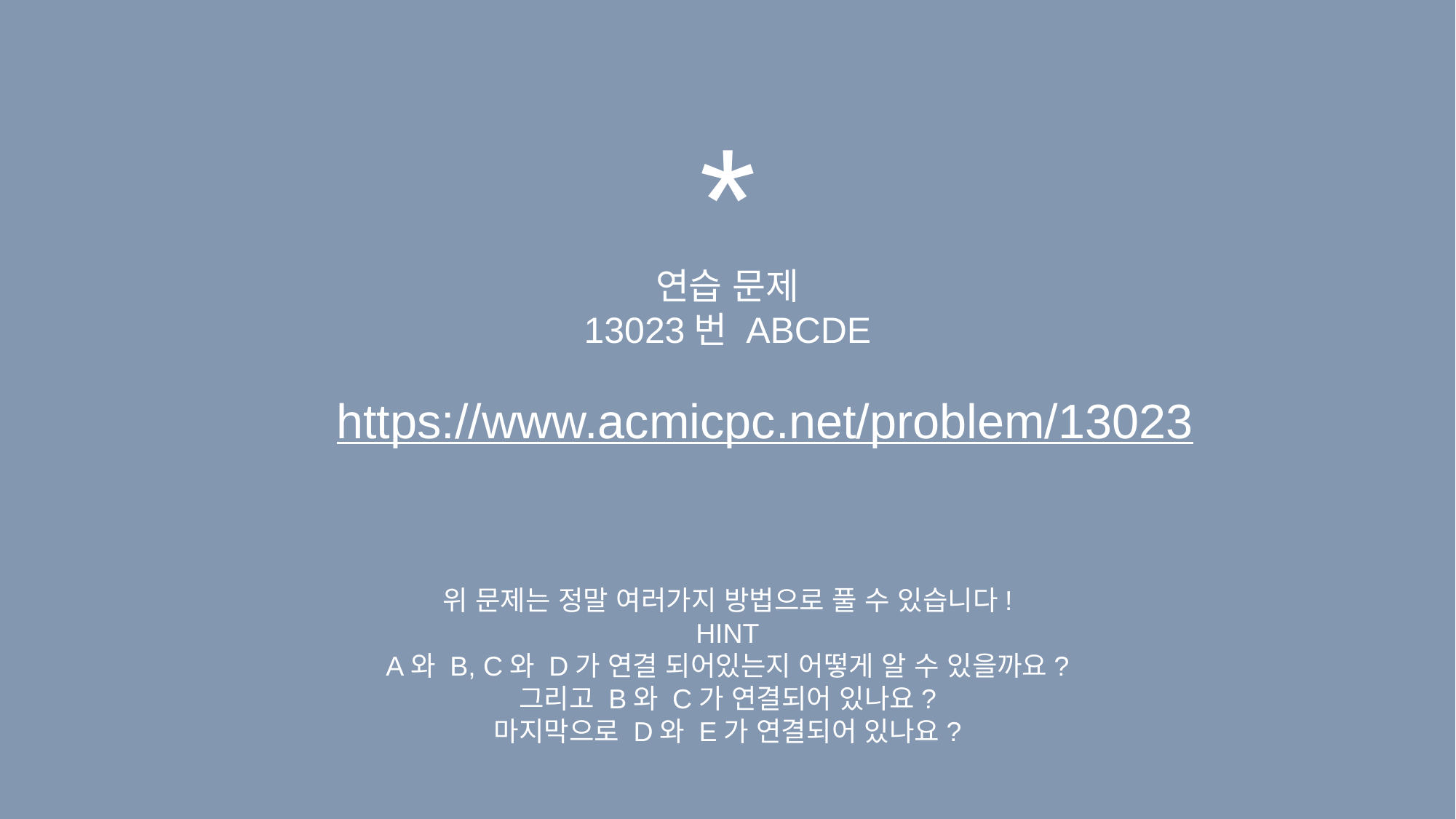

*
연습 문제
13023번 ABCDE

https://www.acmicpc.net/problem/13023

위 문제는 정말 여러가지 방법으로 풀 수 있습니다!
HINT
A와 B, C와 D가 연결 되어있는지 어떻게 알 수 있을까요?
그리고 B와 C가 연결되어 있나요?
마지막으로 D와 E가 연결되어 있나요?